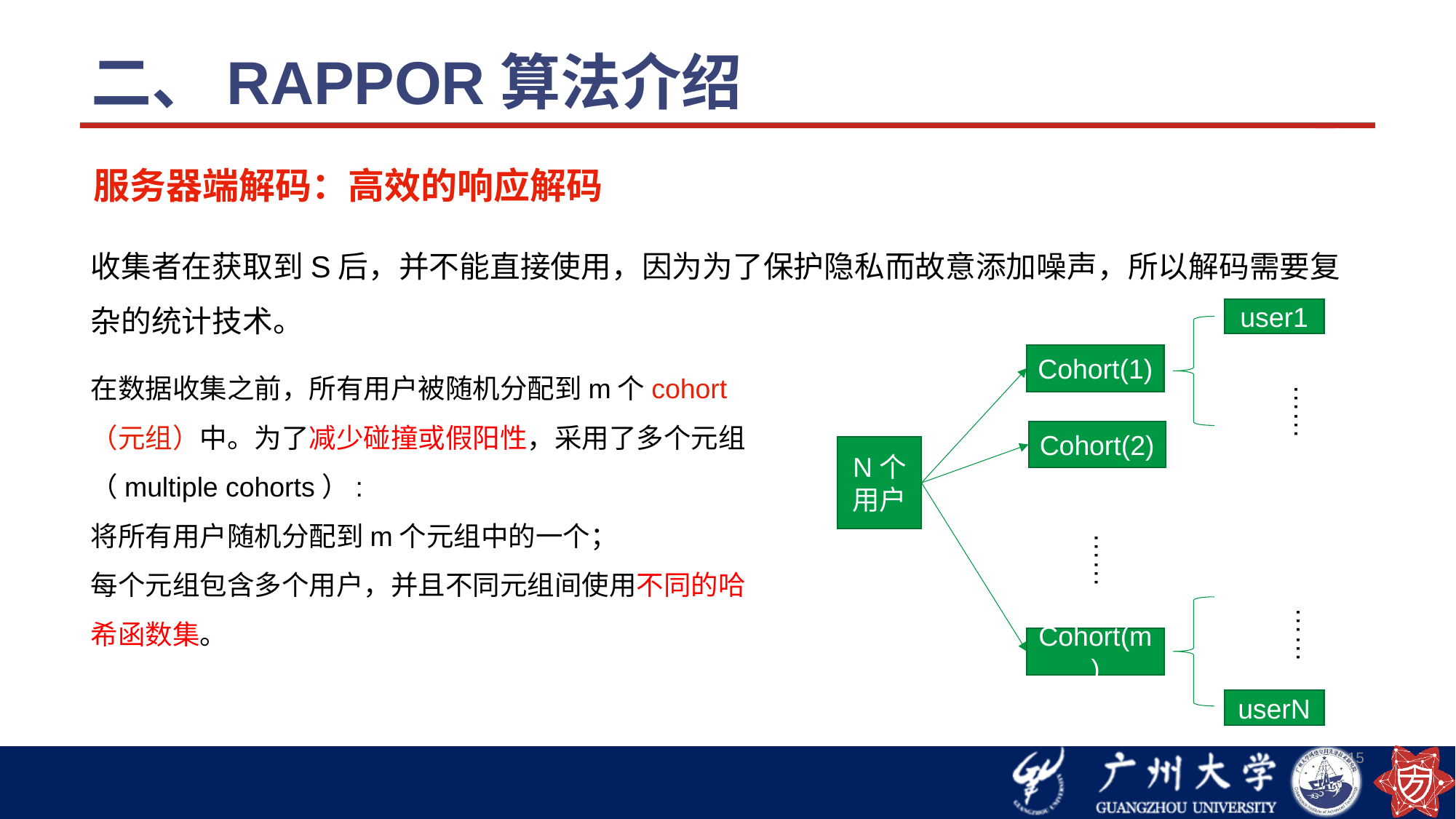

# 二、RAPPOR算法介绍
服务器端解码：高效的响应解码
收集者在获取到S后，并不能直接使用，因为为了保护隐私而故意添加噪声，所以解码需要复杂的统计技术。
user1

Cohort(1)
在数据收集之前，所有用户被随机分配到m个cohort（元组）中。为了减少碰撞或假阳性，采用了多个元组（multiple cohorts）:
将所有用户随机分配到m个元组中的一个；
每个元组包含多个用户，并且不同元组间使用不同的哈希函数集。
……
Cohort(2)
N个用户
……

……
Cohort(m)
userN
15